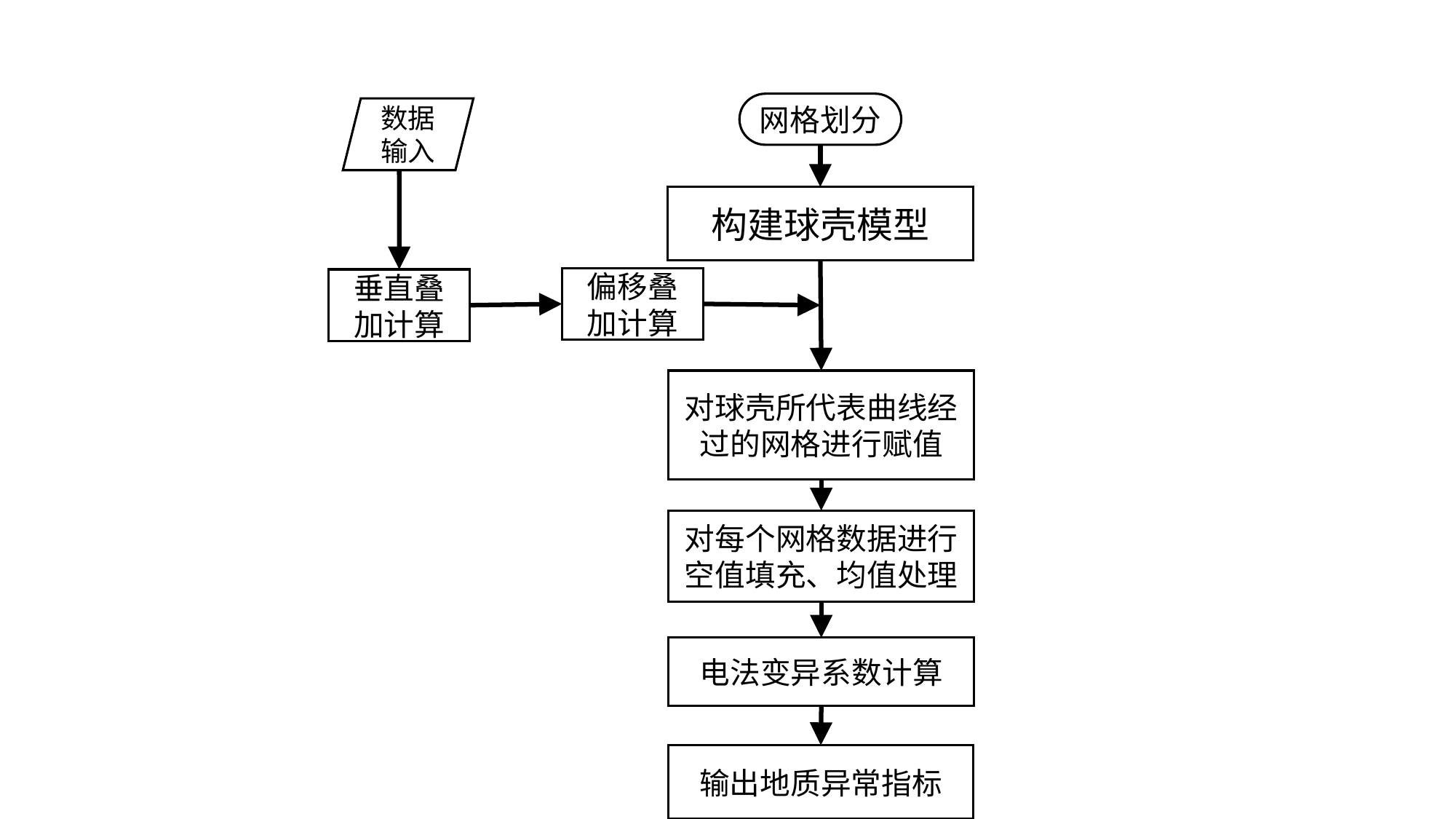

网格划分
数据输入
构建球壳模型
偏移叠加计算
垂直叠加计算
对球壳所代表曲线经过的网格进行赋值
对每个网格数据进行空值填充、均值处理
电法变异系数计算
输出地质异常指标